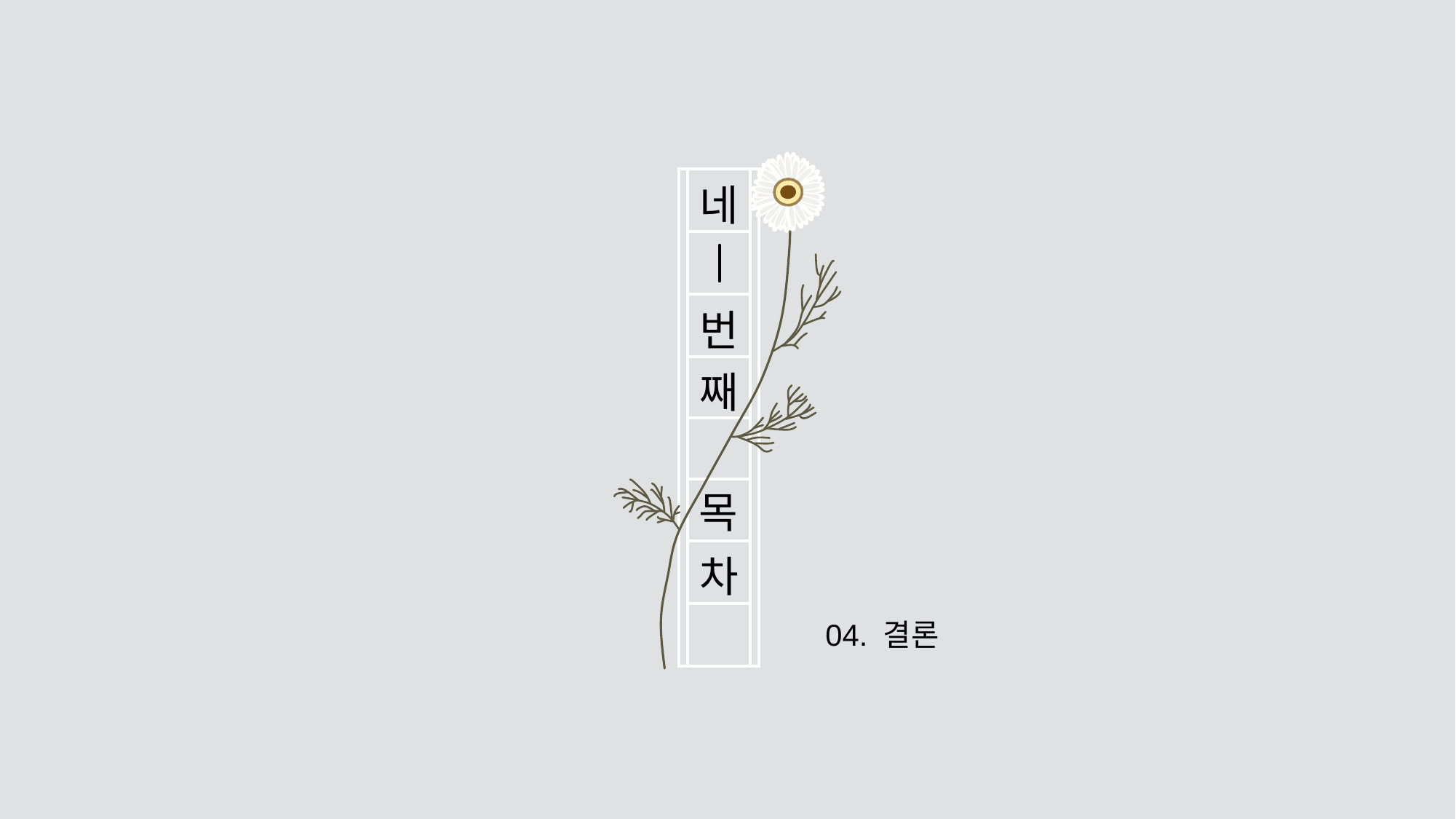

네
번
째
목
차
04. 결론